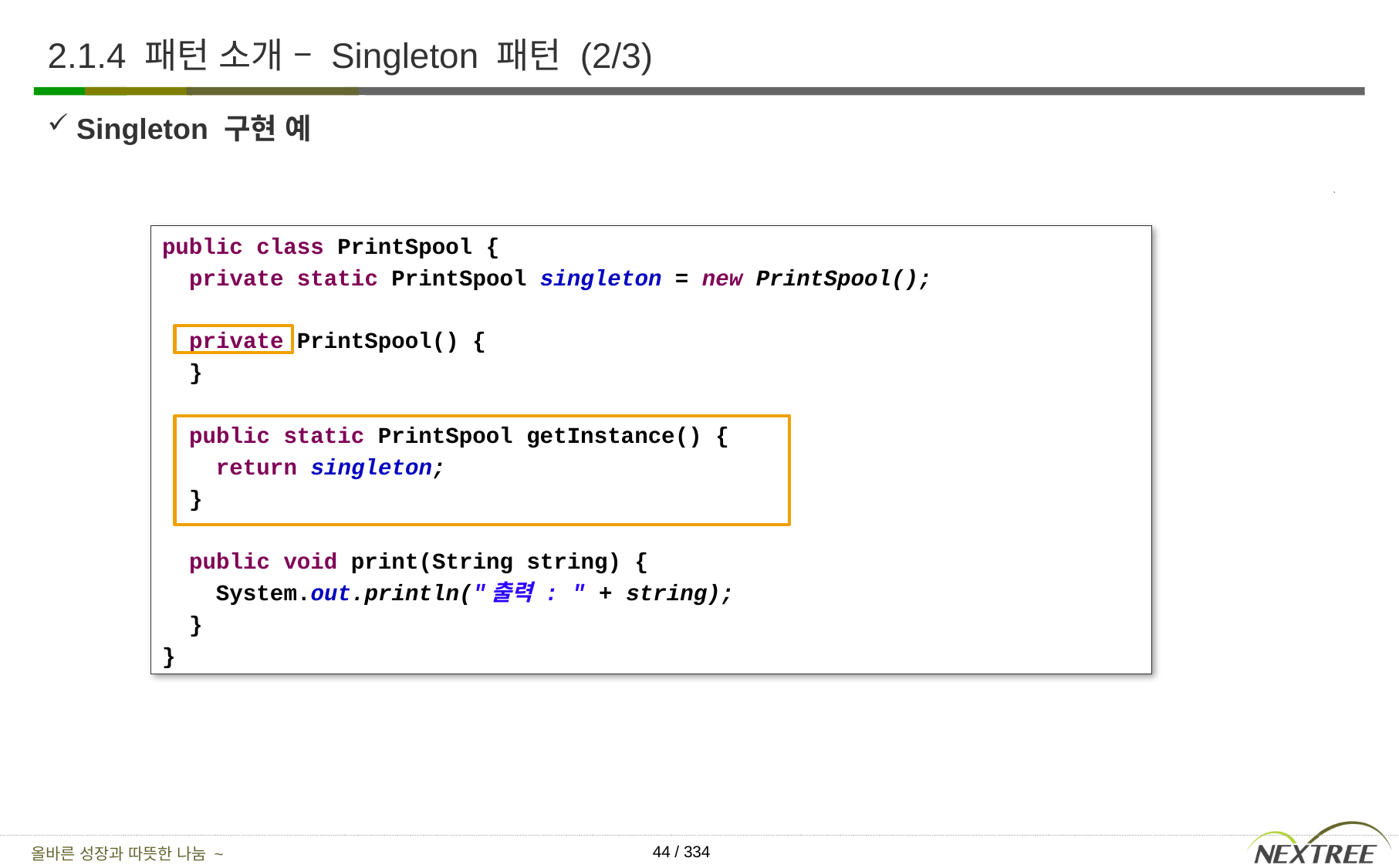

# 2.1.4 패턴 소개 – Singleton 패턴 (2/3)
Singleton 구현 예
public class PrintSpool {
  private static PrintSpool singleton = new PrintSpool();

  private PrintSpool() {
  }

  public static PrintSpool getInstance() {
    return singleton;
  }

  public void print(String string) {
    System.out.println("출력 : " + string);
  }
}